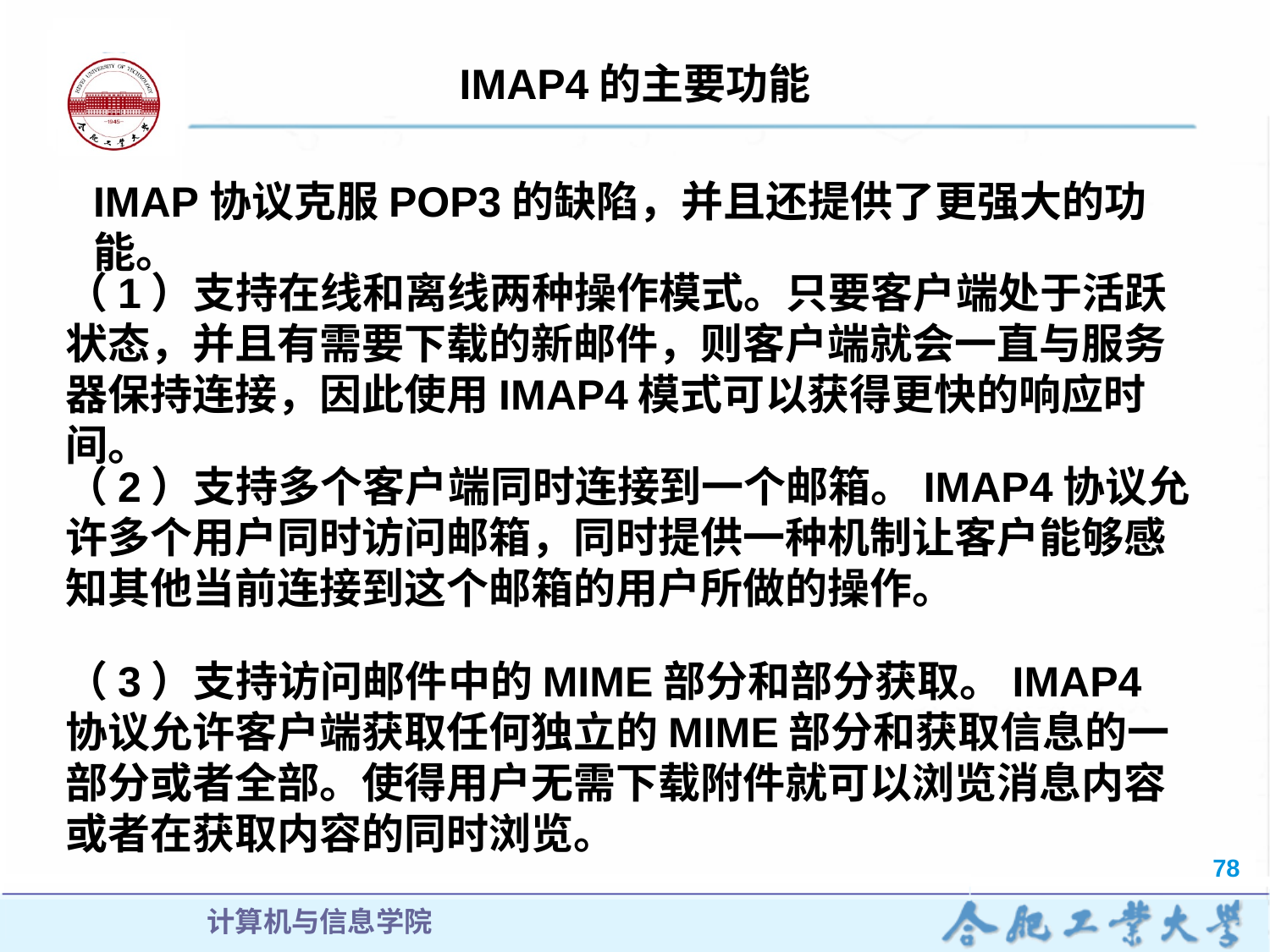

IMAP4的主要功能
IMAP协议克服POP3的缺陷，并且还提供了更强大的功能。
（1）支持在线和离线两种操作模式。只要客户端处于活跃状态，并且有需要下载的新邮件，则客户端就会一直与服务器保持连接，因此使用IMAP4模式可以获得更快的响应时间。
（2）支持多个客户端同时连接到一个邮箱。IMAP4协议允许多个用户同时访问邮箱，同时提供一种机制让客户能够感知其他当前连接到这个邮箱的用户所做的操作。
（3）支持访问邮件中的MIME部分和部分获取。IMAP4 协议允许客户端获取任何独立的MIME部分和获取信息的一部分或者全部。使得用户无需下载附件就可以浏览消息内容或者在获取内容的同时浏览。